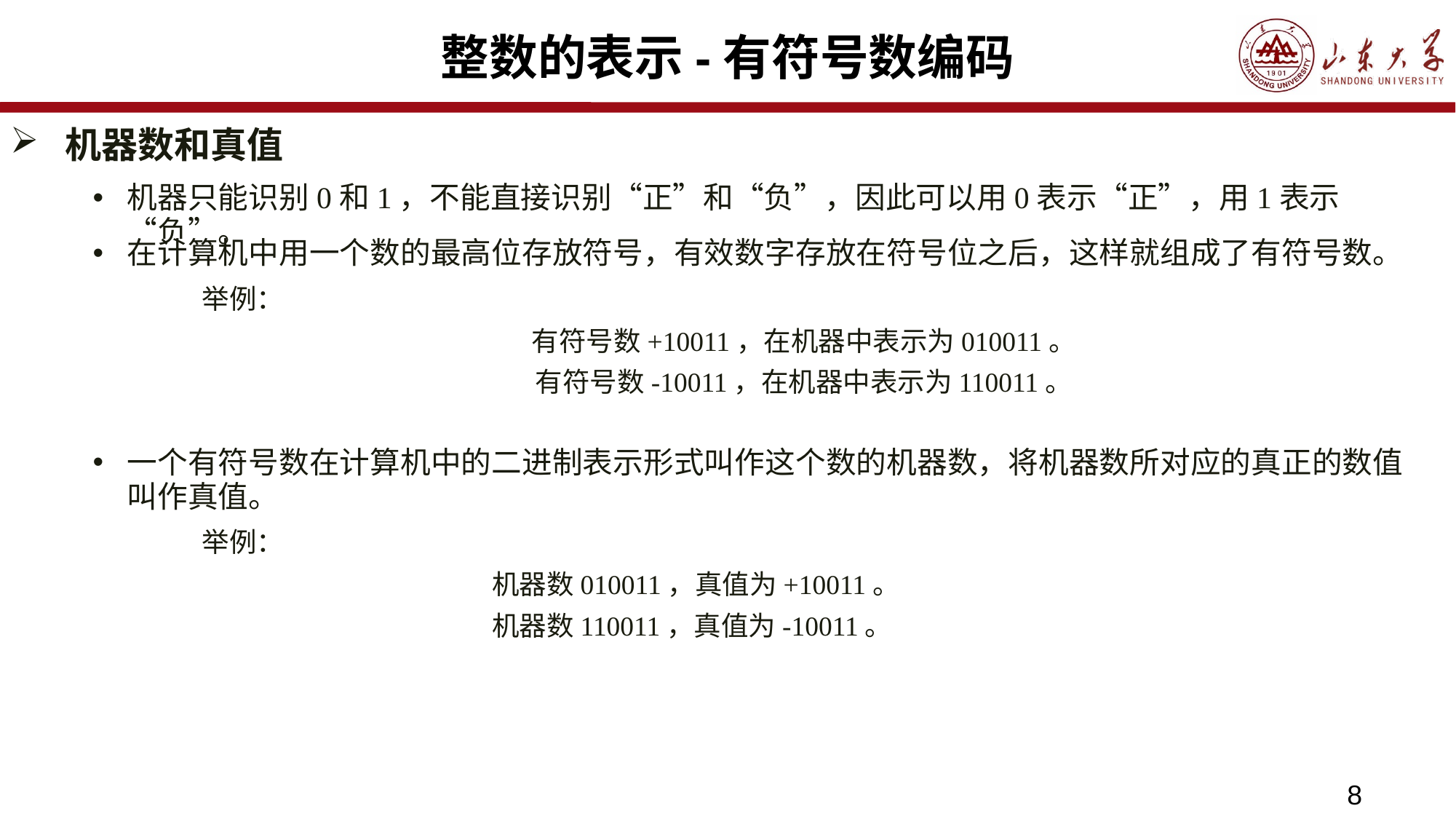

# 整数的表示-有符号数编码
机器数和真值
机器只能识别0和1，不能直接识别“正”和“负”，因此可以用0表示“正”，用1表示“负”。
在计算机中用一个数的最高位存放符号，有效数字存放在符号位之后，这样就组成了有符号数。
	举例：
	有符号数+10011，在机器中表示为010011。
	有符号数-10011，在机器中表示为110011。
一个有符号数在计算机中的二进制表示形式叫作这个数的机器数，将机器数所对应的真正的数值叫作真值。
	举例：
	                                     机器数010011，真值为+10011。
	                                     机器数110011，真值为-10011。
8